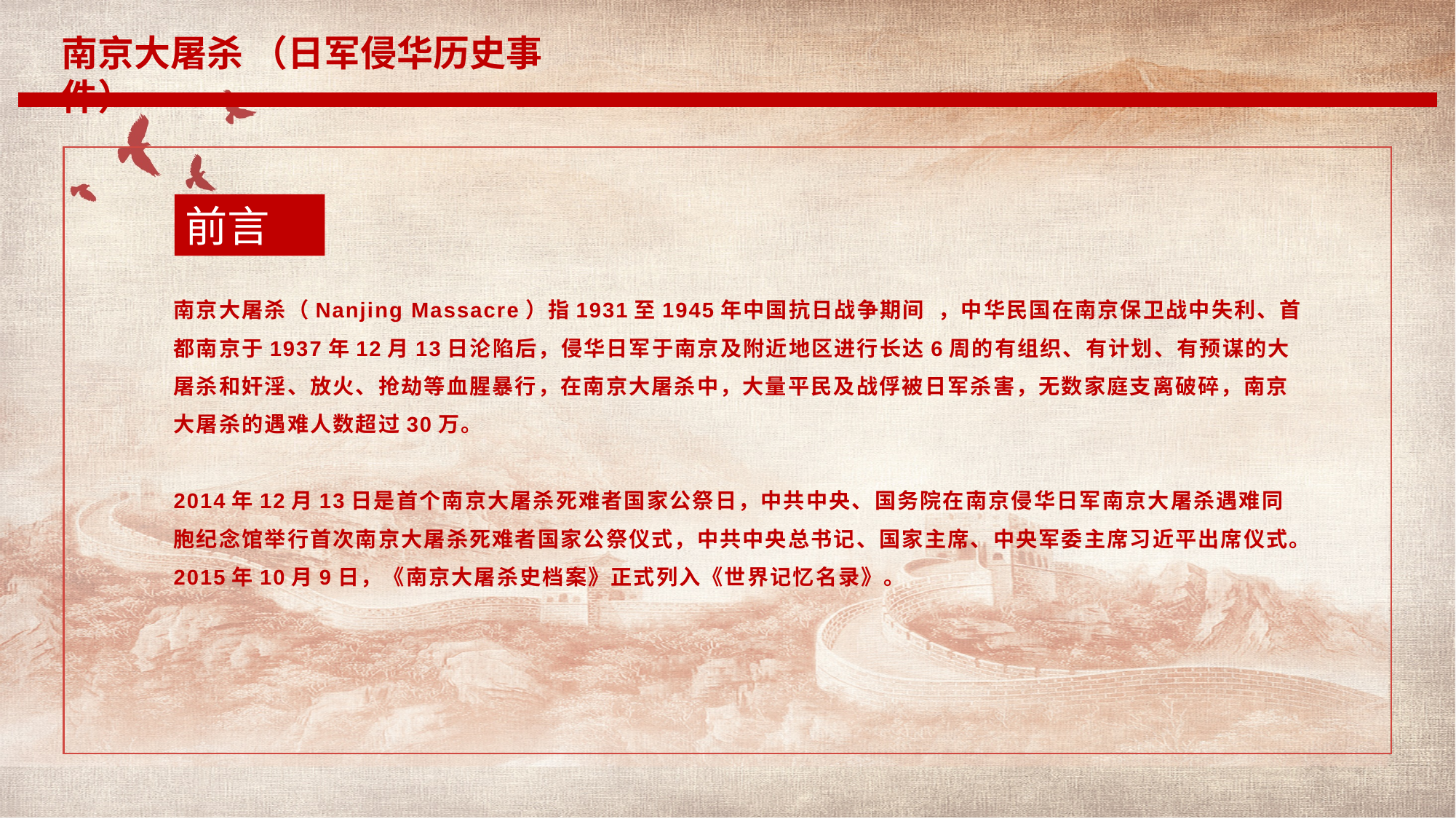

南京大屠杀 （日军侵华历史事件）
前言
南京大屠杀（Nanjing Massacre）指1931至1945年中国抗日战争期间  ，中华民国在南京保卫战中失利、首都南京于1937年12月13日沦陷后，侵华日军于南京及附近地区进行长达6周的有组织、有计划、有预谋的大屠杀和奸淫、放火、抢劫等血腥暴行，在南京大屠杀中，大量平民及战俘被日军杀害，无数家庭支离破碎，南京大屠杀的遇难人数超过30万。

2014年12月13日是首个南京大屠杀死难者国家公祭日，中共中央、国务院在南京侵华日军南京大屠杀遇难同胞纪念馆举行首次南京大屠杀死难者国家公祭仪式，中共中央总书记、国家主席、中央军委主席习近平出席仪式。2015年10月9日，《南京大屠杀史档案》正式列入《世界记忆名录》。